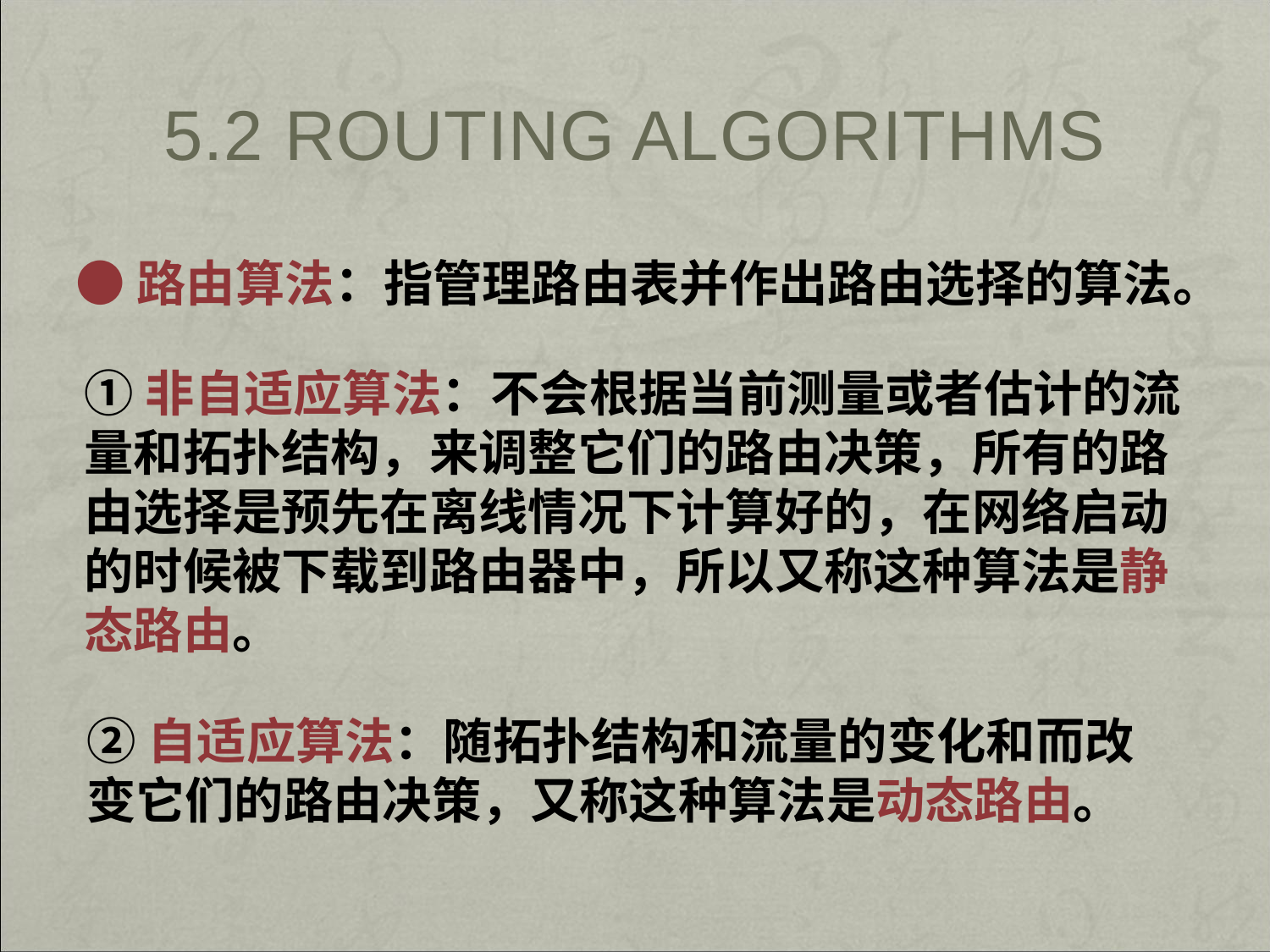

# 5.2 Routing Algorithms
●路由算法：指管理路由表并作出路由选择的算法。
①非自适应算法：不会根据当前测量或者估计的流量和拓扑结构，来调整它们的路由决策，所有的路由选择是预先在离线情况下计算好的，在网络启动的时候被下载到路由器中，所以又称这种算法是静态路由。
②自适应算法：随拓扑结构和流量的变化和而改变它们的路由决策，又称这种算法是动态路由。